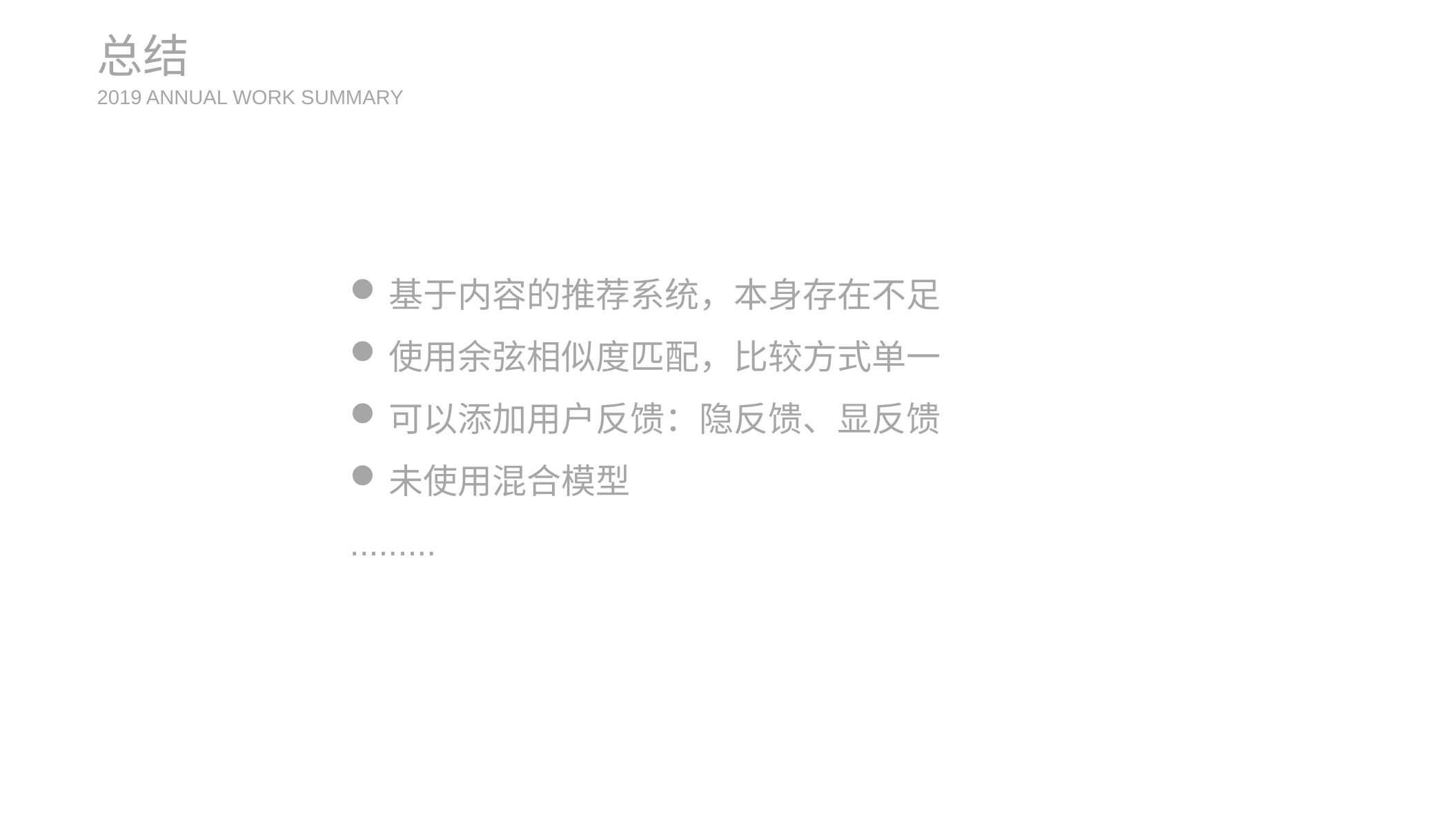

总结
2019 ANNUAL WORK SUMMARY
基于内容的推荐系统，本身存在不足
使用余弦相似度匹配，比较方式单一
可以添加用户反馈：隐反馈、显反馈
未使用混合模型
.........